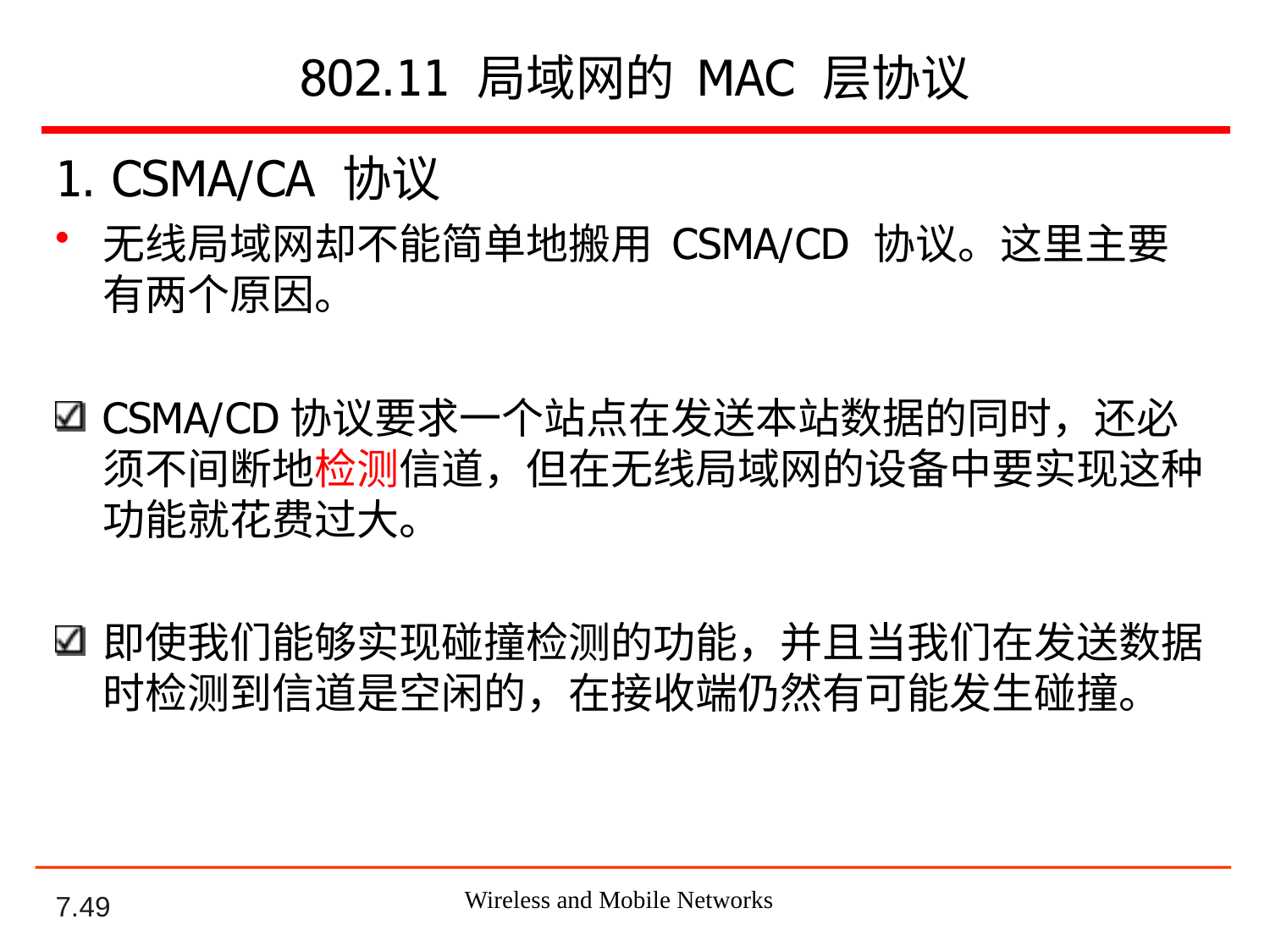

# 802.11 局域网的 MAC 层协议
1. CSMA/CA 协议
无线局域网却不能简单地搬用 CSMA/CD 协议。这里主要有两个原因。

CSMA/CD协议要求一个站点在发送本站数据的同时，还必须不间断地检测信道，但在无线局域网的设备中要实现这种功能就花费过大。

即使我们能够实现碰撞检测的功能，并且当我们在发送数据时检测到信道是空闲的，在接收端仍然有可能发生碰撞。